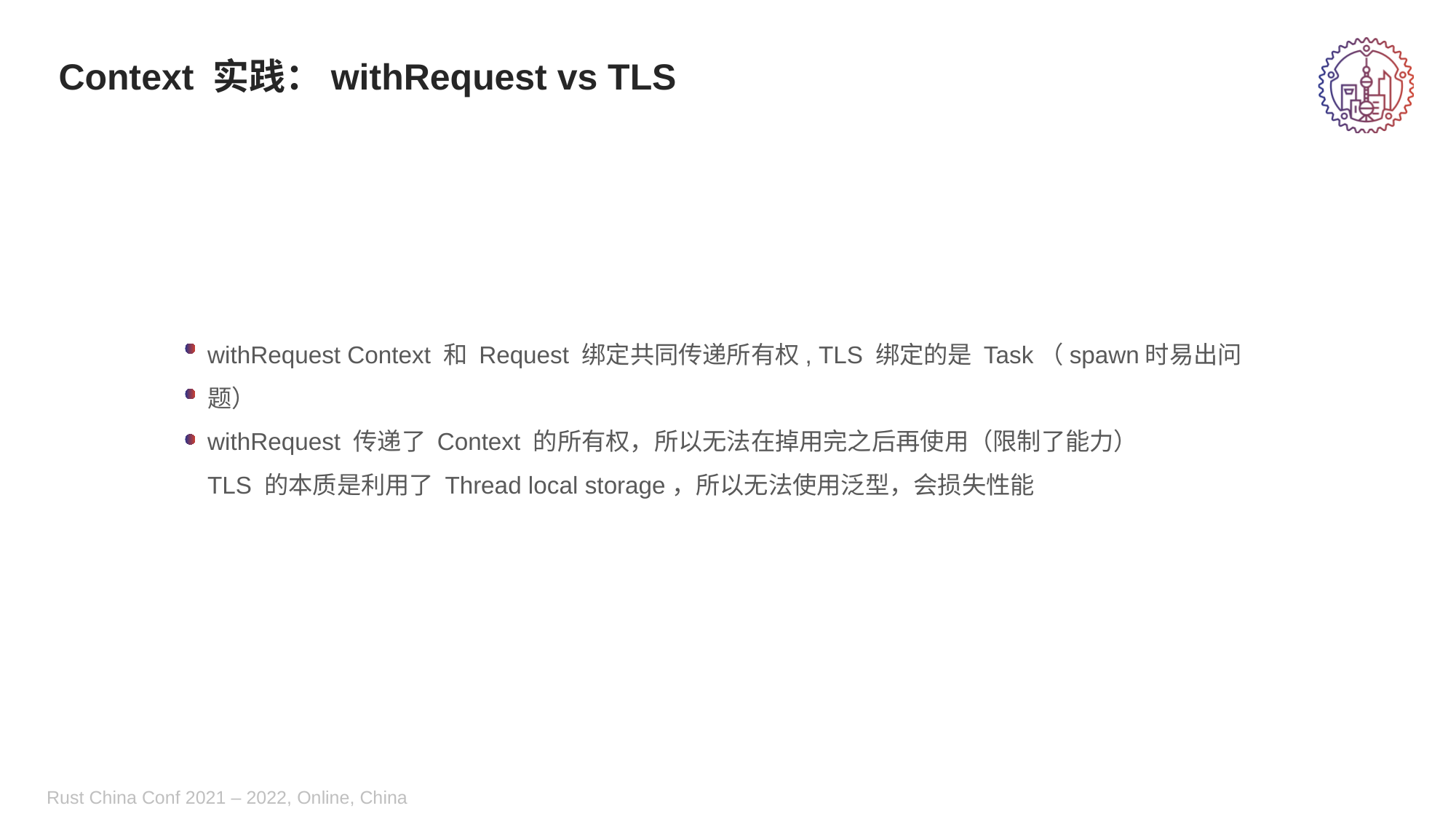

Context 实践：withRequest vs TLS
withRequest Context 和 Request 绑定共同传递所有权, TLS 绑定的是 Task（spawn时易出问题）
withRequest 传递了 Context 的所有权，所以无法在掉用完之后再使用（限制了能力）
TLS 的本质是利用了 Thread local storage，所以无法使用泛型，会损失性能